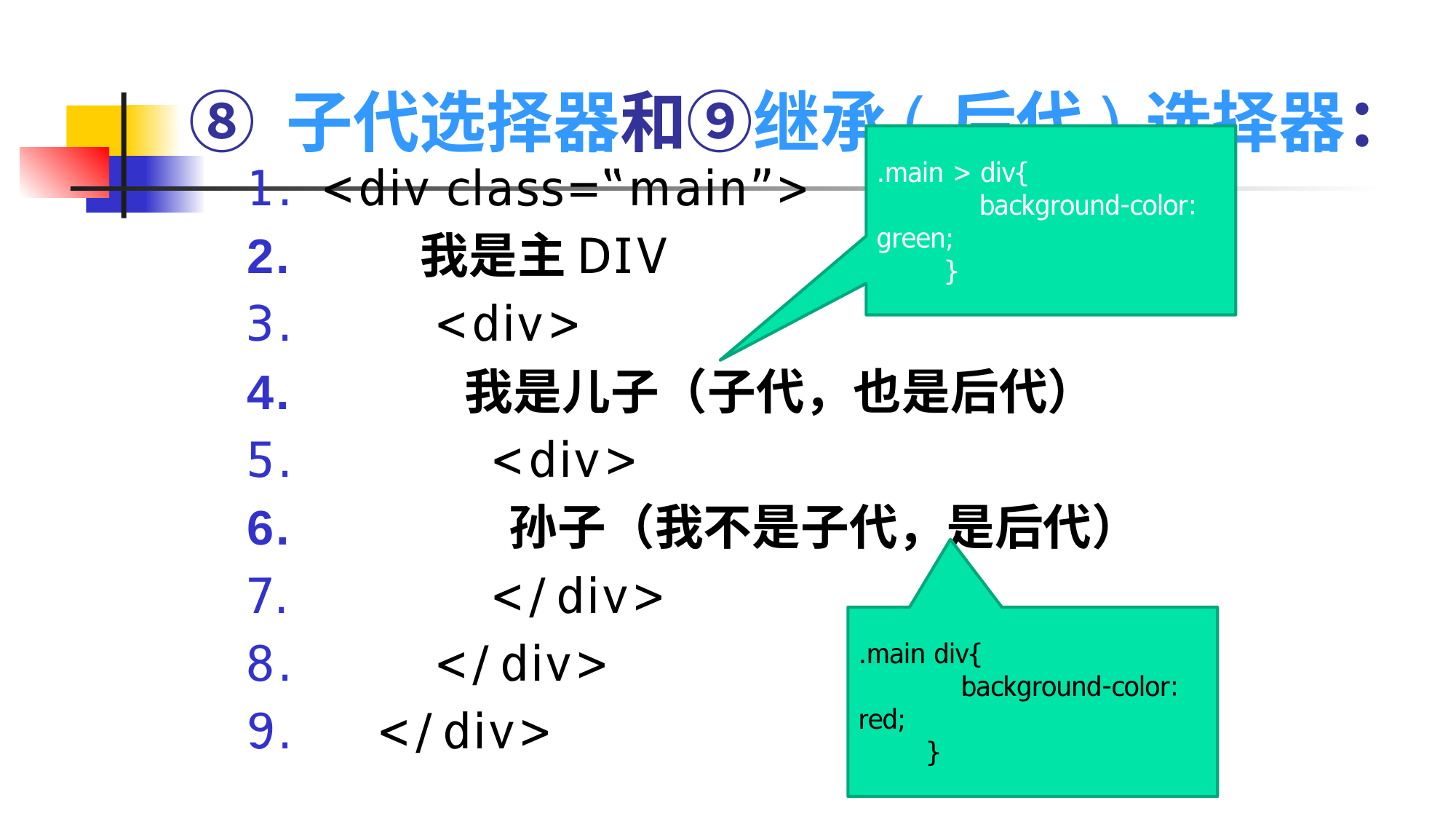

# ⑧ 子代选择器和⑨继承(后代)选择器：
.main > div{
            background-color: green;
        }
<div class=“main”>
        我是主DIV
        <div>
            我是儿子（子代，也是后代）
            <div>
                孙子（我不是子代，是后代）
            </div>
        </div>
    </div>

.main div{
            background-color: red;
        }
35